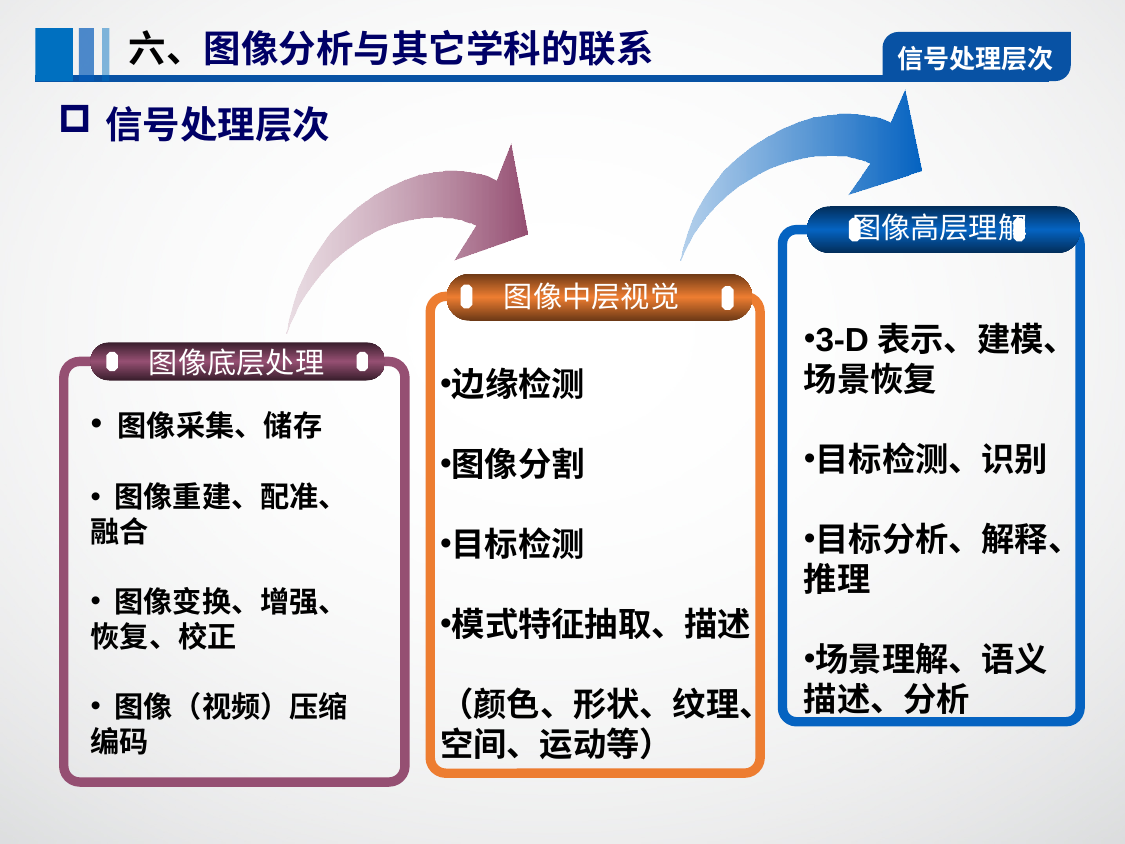

六、图像分析与其它学科的联系
信号处理层次

图像高层理解

图像中层视觉

3-D表示、建模、场景恢复

目标检测、识别

目标分析、解释、推理

场景理解、语义描述、分析

图像底层处理

 图像采集、储存

 图像重建、配准、融合

 图像变换、增强、恢复、校正

 图像（视频）压缩编码

边缘检测

图像分割

目标检测

模式特征抽取、描述

（颜色、形状、纹理、空间、运动等）

信号处理层次
40